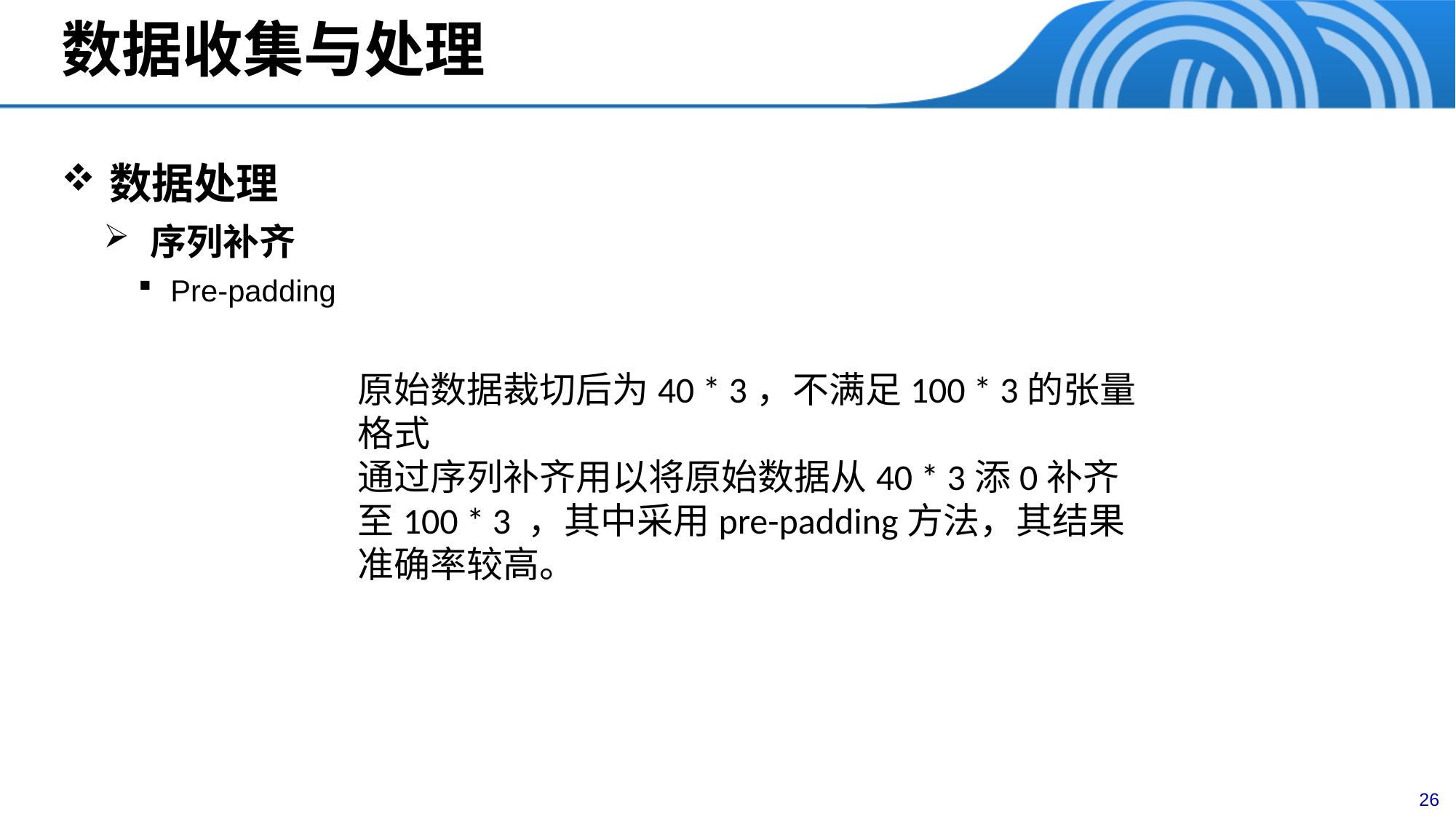

# 数据收集与处理
数据处理
序列补齐
Pre-padding
原始数据裁切后为40 * 3，不满足100 * 3的张量格式
通过序列补齐用以将原始数据从40 * 3添0补齐至100 * 3 ，其中采用pre-padding方法，其结果准确率较高。